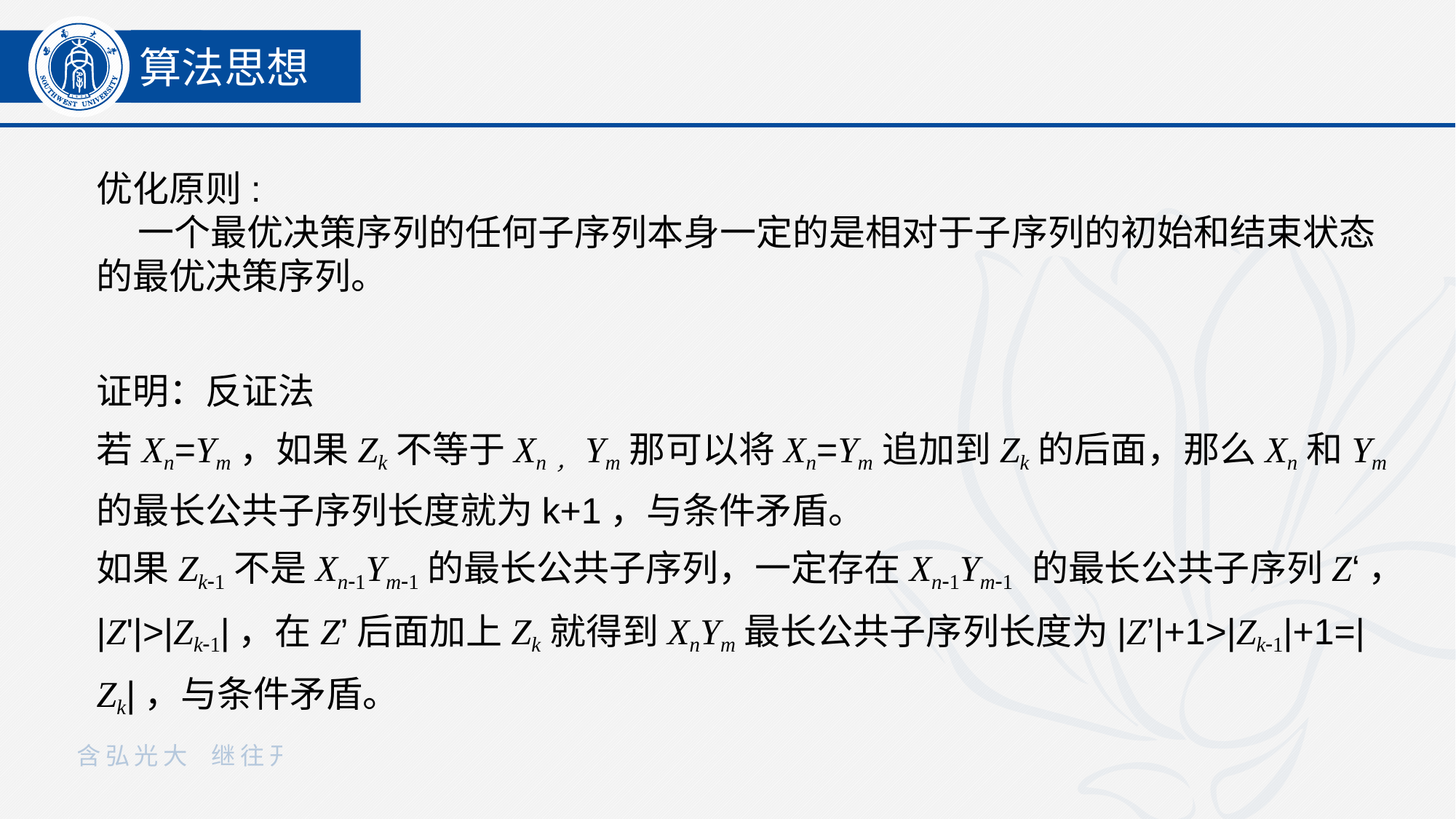

算法思想
优化原则:
    一个最优决策序列的任何子序列本身一定的是相对于子序列的初始和结束状态的最优决策序列。
证明：反证法
若Xn=Ym，如果Zk不等于Xn，Ym那可以将Xn=Ym追加到Zk的后面，那么Xn和Ym的最长公共子序列长度就为k+1，与条件矛盾。
如果Zk−1不是Xn−1Ym−1的最长公共子序列，一定存在Xn−1Ym−1 的最长公共子序列Z‘，|Z'|>|Zk−1|，在Z’后面加上Zk就得到XnYm最长公共子序列长度为|Z’|+1>|Zk−1|+1=|Zk|，与条件矛盾。